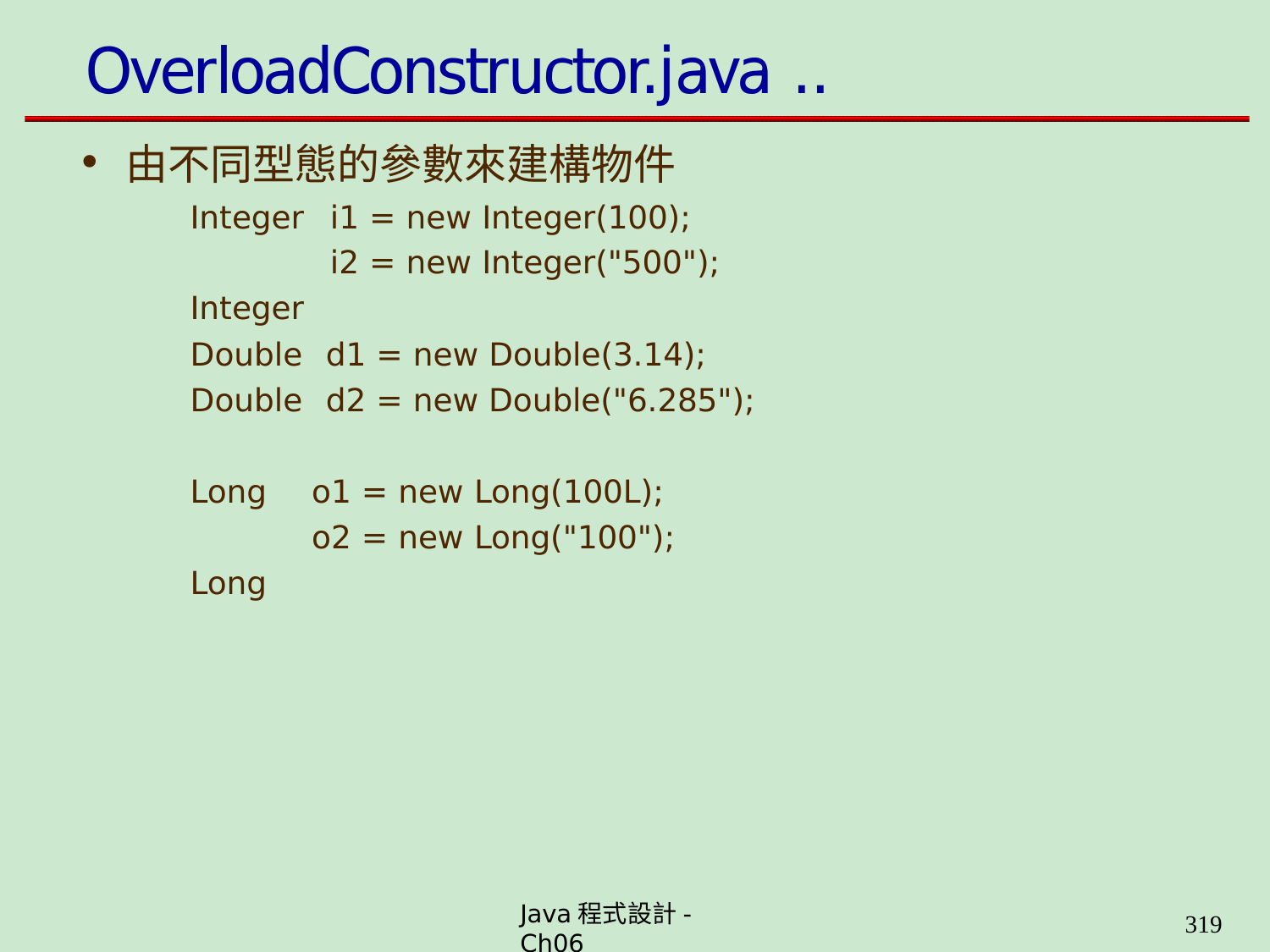

# OverloadConstructor.java ..
由不同型態的參數來建構物件
Integer  Integer
i1 = new Integer(100);  i2 = new Integer("500");
Double	d1 = new Double(3.14);  Double	d2 = new Double("6.285");
Long  Long
o1 = new Long(100L);  o2 = new Long("100");
Java程式設計-Ch06
319